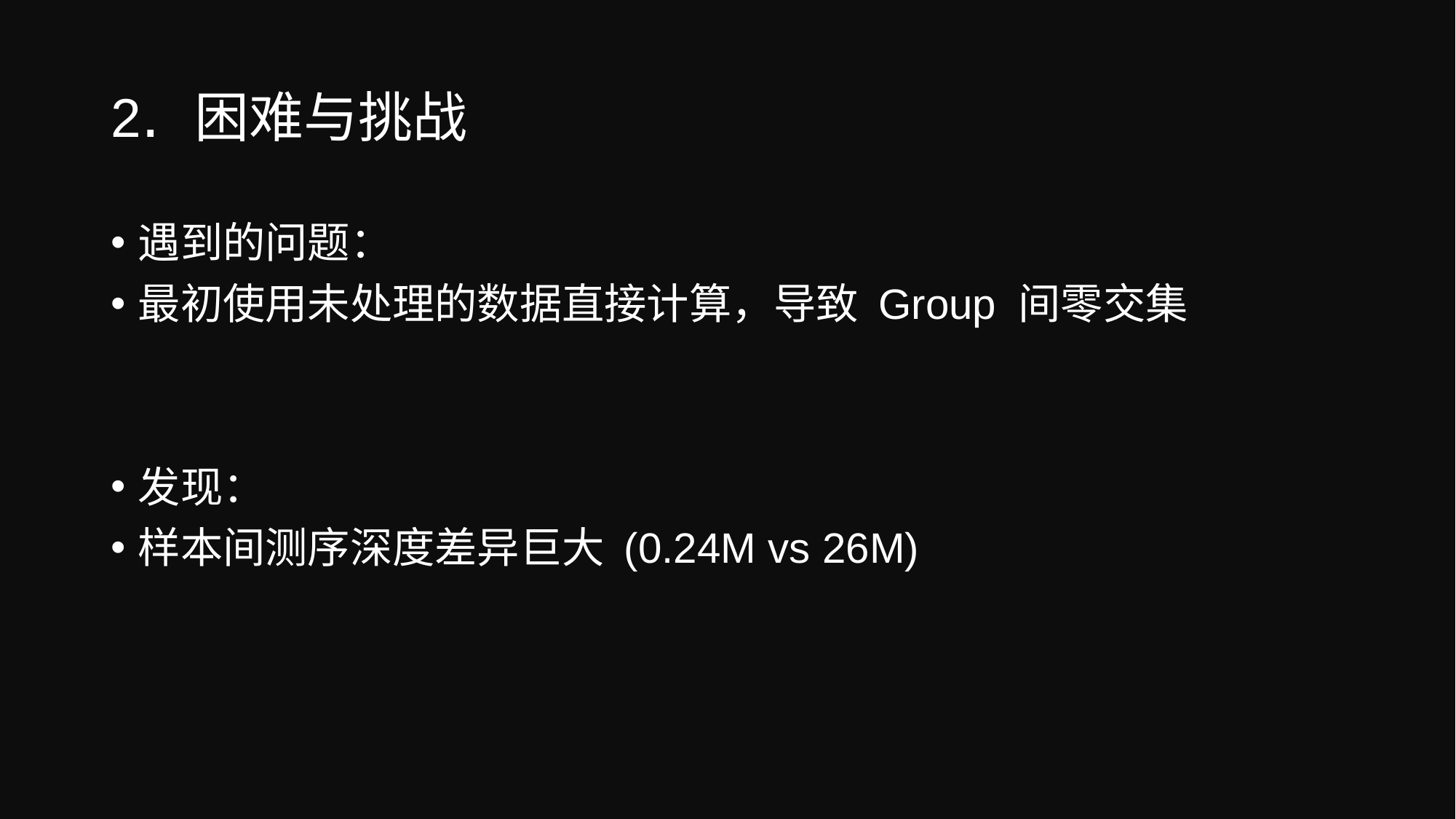

# 2. 困难与挑战
遇到的问题：
最初使用未处理的数据直接计算，导致 Group 间零交集

发现：
样本间测序深度差异巨大 (0.24M vs 26M)